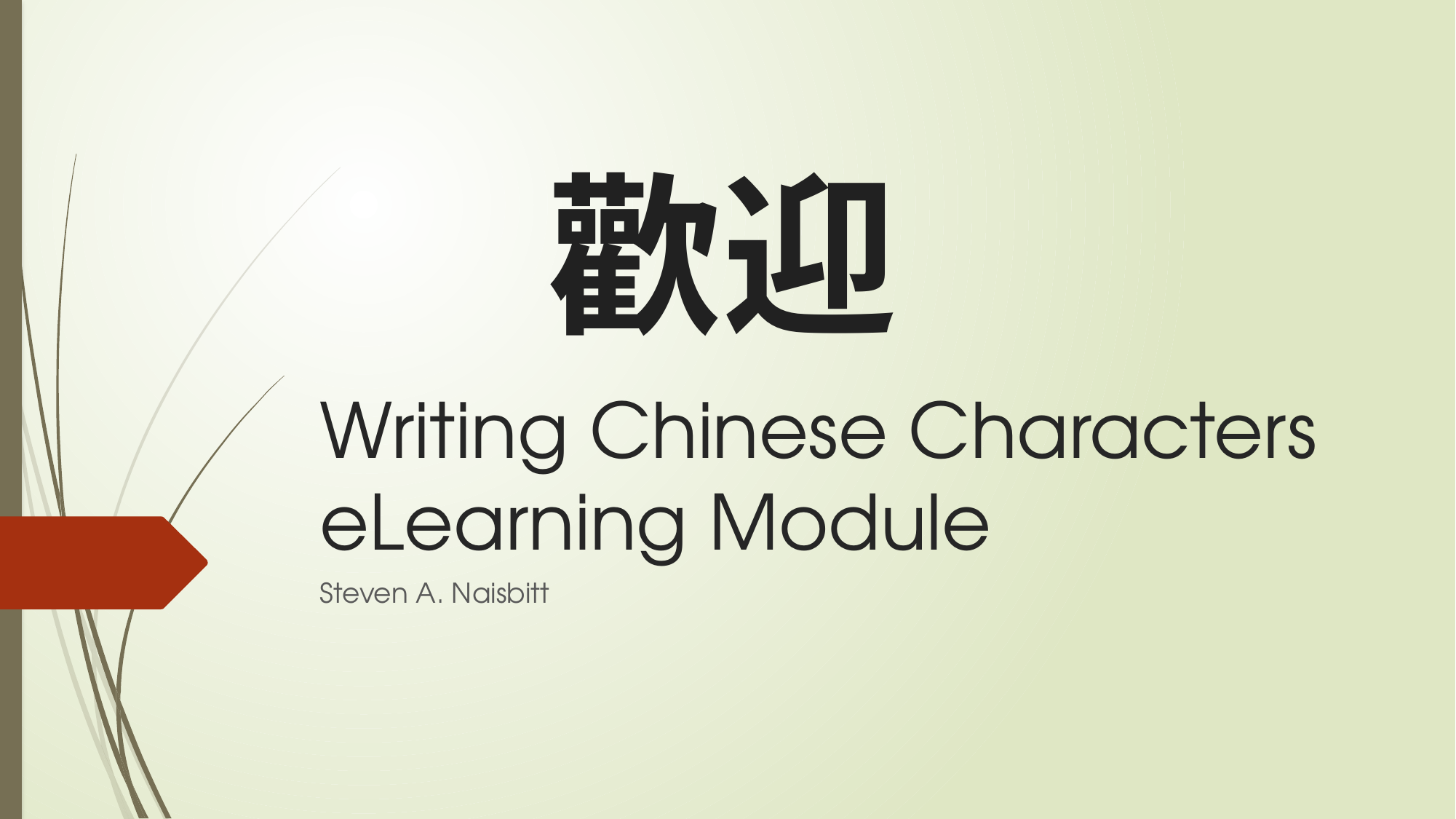

歡迎
# Writing Chinese Characters eLearning Module
Steven A. Naisbitt